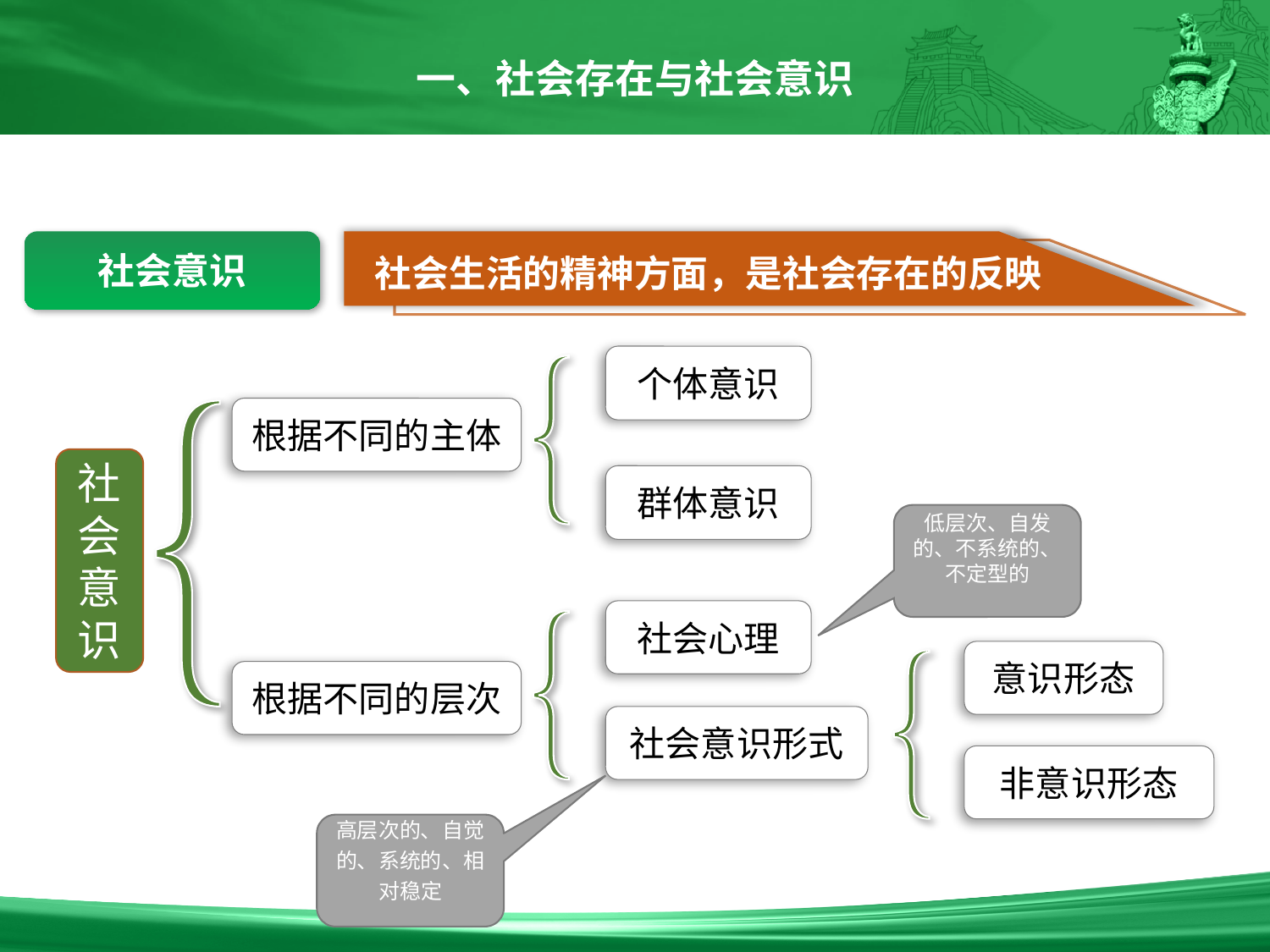

一、社会存在与社会意识
社会意识

社会生活的精神方面，是社会存在的反映
个体意识

根据不同的主体

社会意识
群体意识
社会心理

意识形态

根据不同的层次
社会意识形式
非意识形态
低层次、自发的、不系统的、不定型的

高层次的、自觉的、系统的、相对稳定